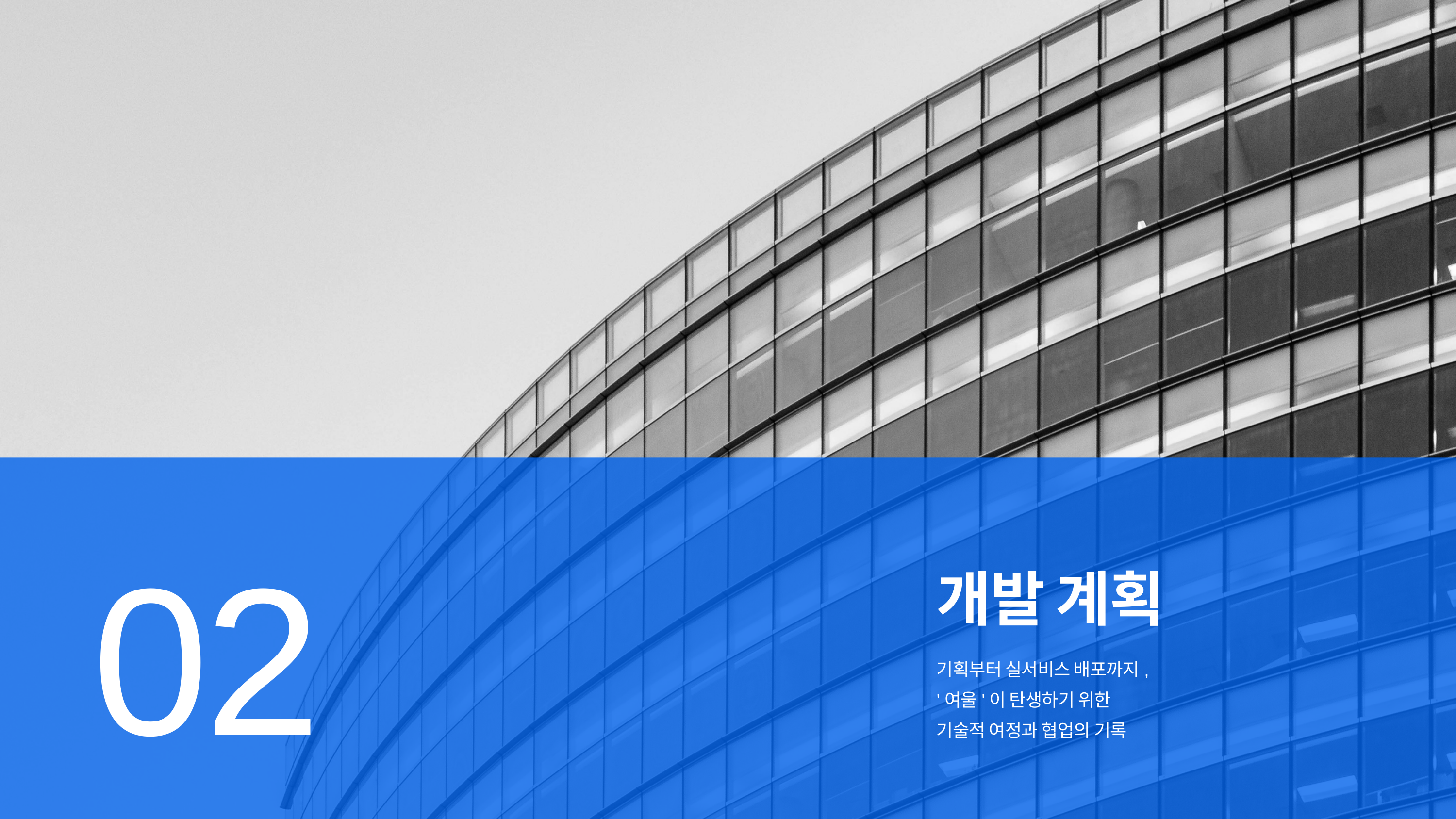

02
개발 계획
기획부터 실서비스 배포까지,
'여울'이 탄생하기 위한
기술적 여정과 협업의 기록